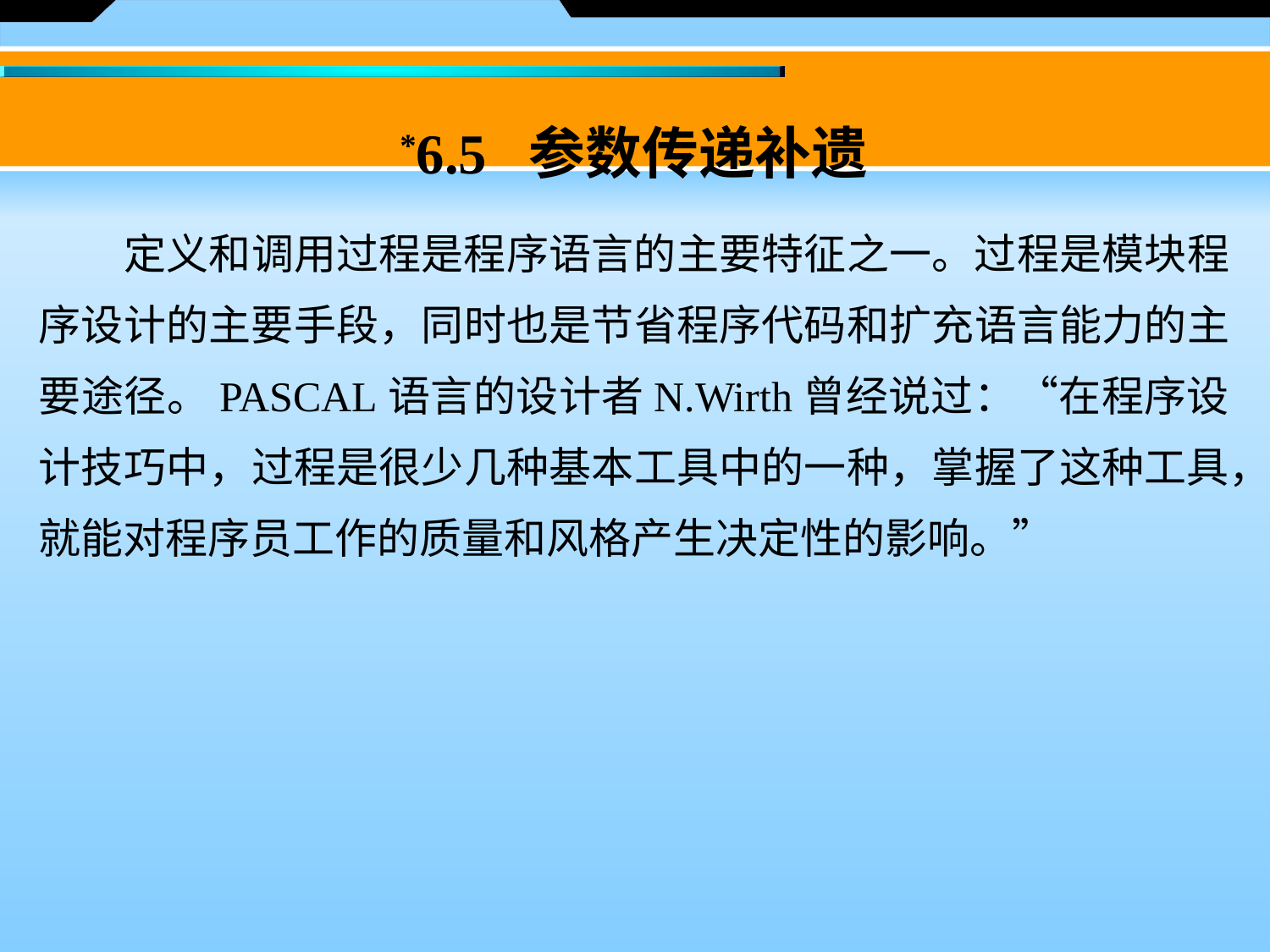

*6.5  参数传递补遗
　　定义和调用过程是程序语言的主要特征之一。过程是模块程序设计的主要手段，同时也是节省程序代码和扩充语言能力的主要途径。PASCAL语言的设计者N.Wirth曾经说过：“在程序设计技巧中，过程是很少几种基本工具中的一种，掌握了这种工具，就能对程序员工作的质量和风格产生决定性的影响。”